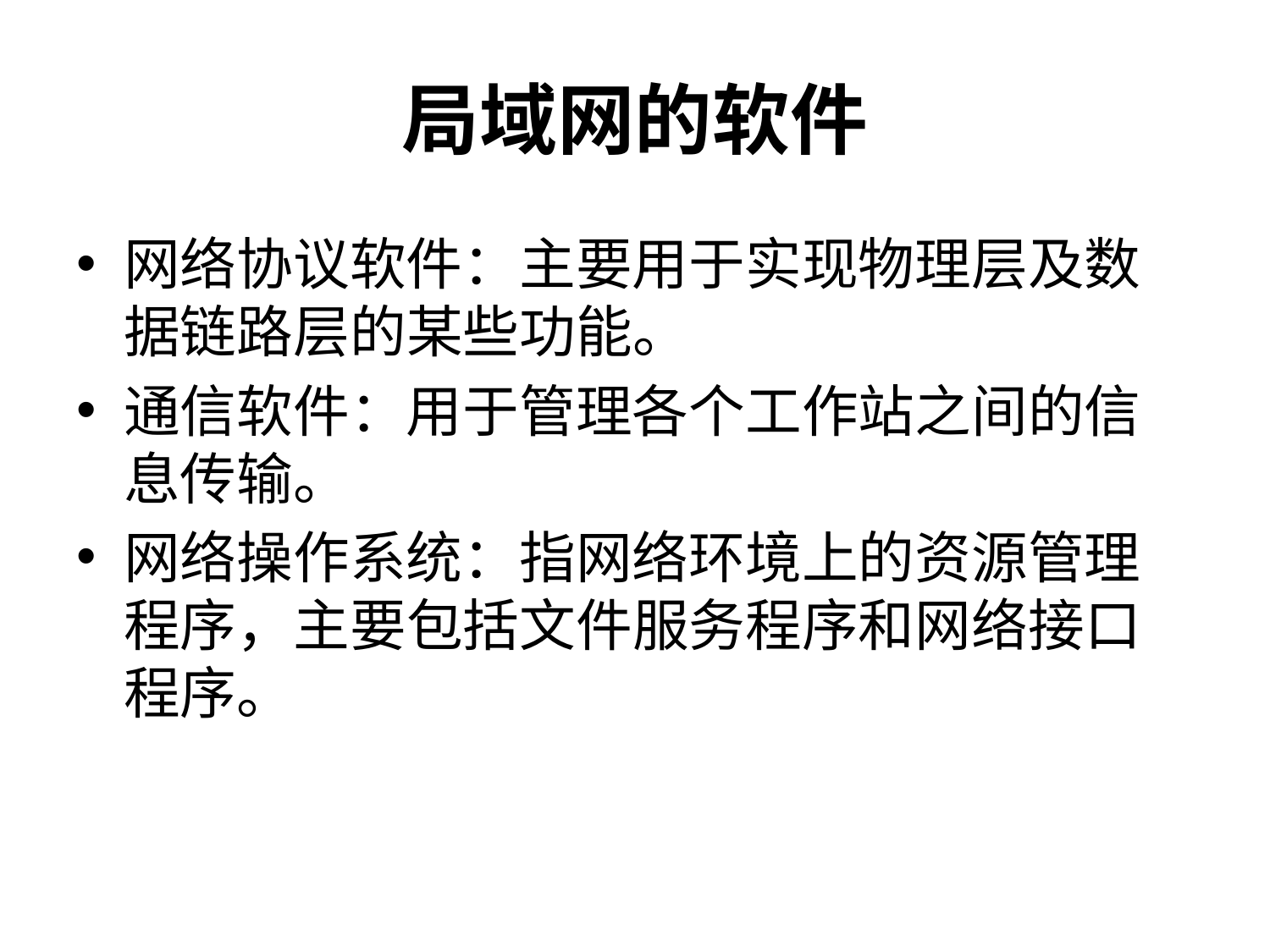

# 局域网的软件
网络协议软件：主要用于实现物理层及数据链路层的某些功能。
通信软件：用于管理各个工作站之间的信息传输。
网络操作系统：指网络环境上的资源管理程序，主要包括文件服务程序和网络接口程序。